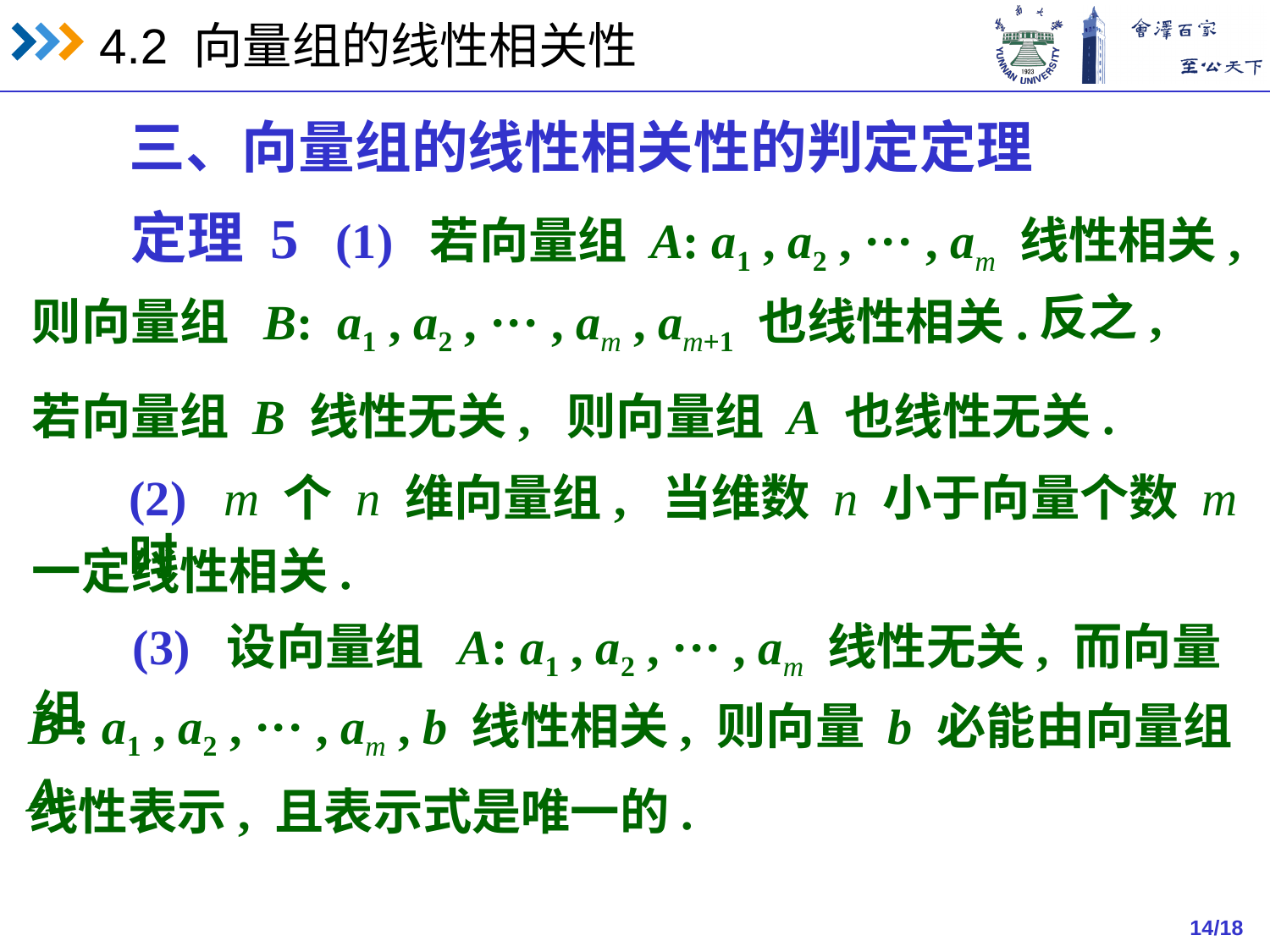

三、向量组的线性相关性的判定定理
定理 5   (1)  若向量组 A: a1 , a2 , ··· , am 线性相关,
反之,
则向量组  B:  a1 , a2 , ··· , am , am+1 也线性相关.
若向量组 B 线性无关,  则向量组 A 也线性无关.
(2)   m 个 n 维向量组,  当维数 n 小于向量个数 m 时
一定线性相关.
        (3)  设向量组  A: a1 , a2 , ··· , am 线性无关, 而向量组
B : a1 , a2 , ··· , am , b 线性相关, 则向量 b 必能由向量组 A
线性表示, 且表示式是唯一的.